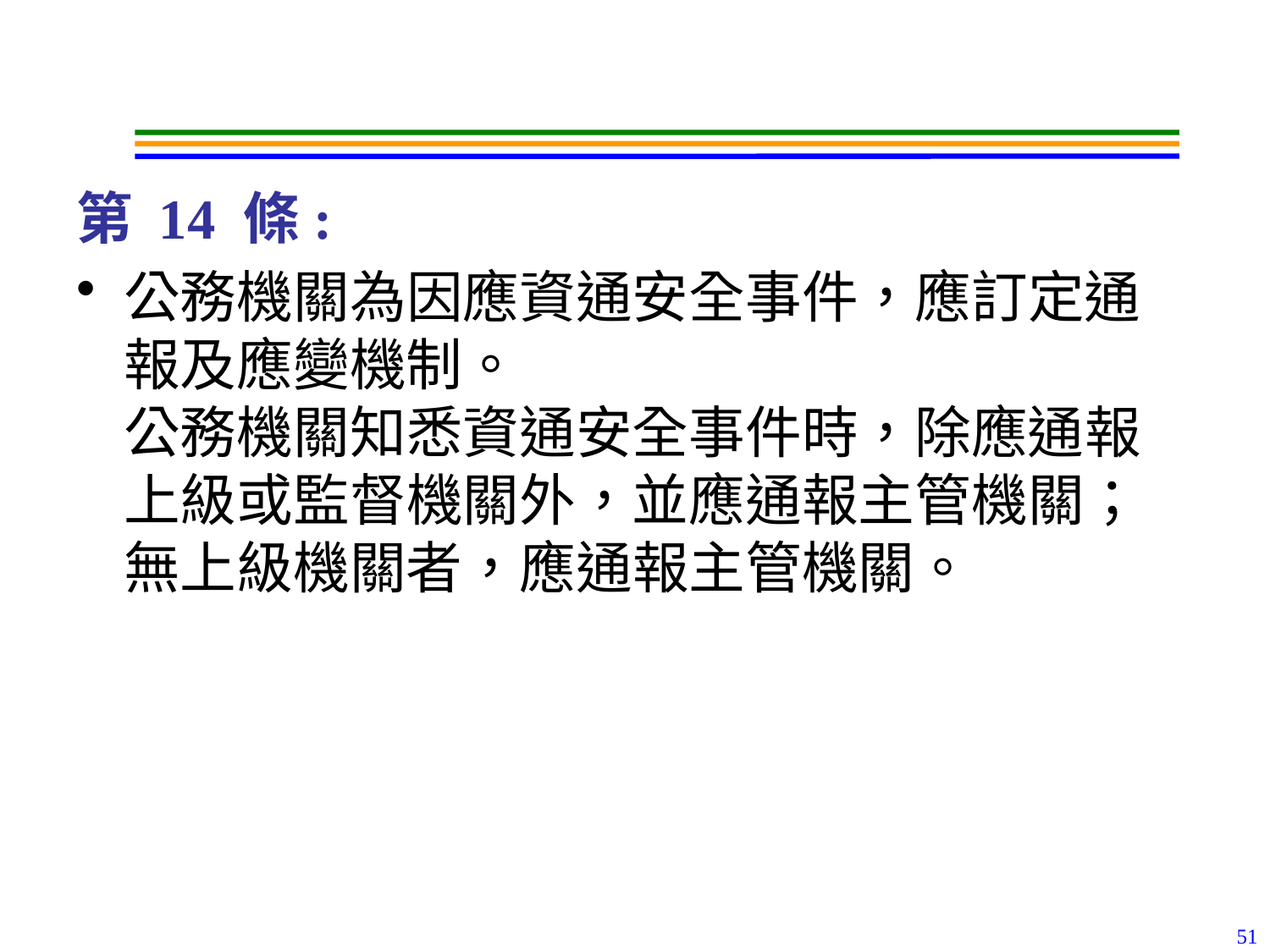

#
第 14 條:
公務機關為因應資通安全事件，應訂定通報及應變機制。
公務機關知悉資通安全事件時，除應通報上級或監督機關外，並應通報主管機關；無上級機關者，應通報主管機關。
51